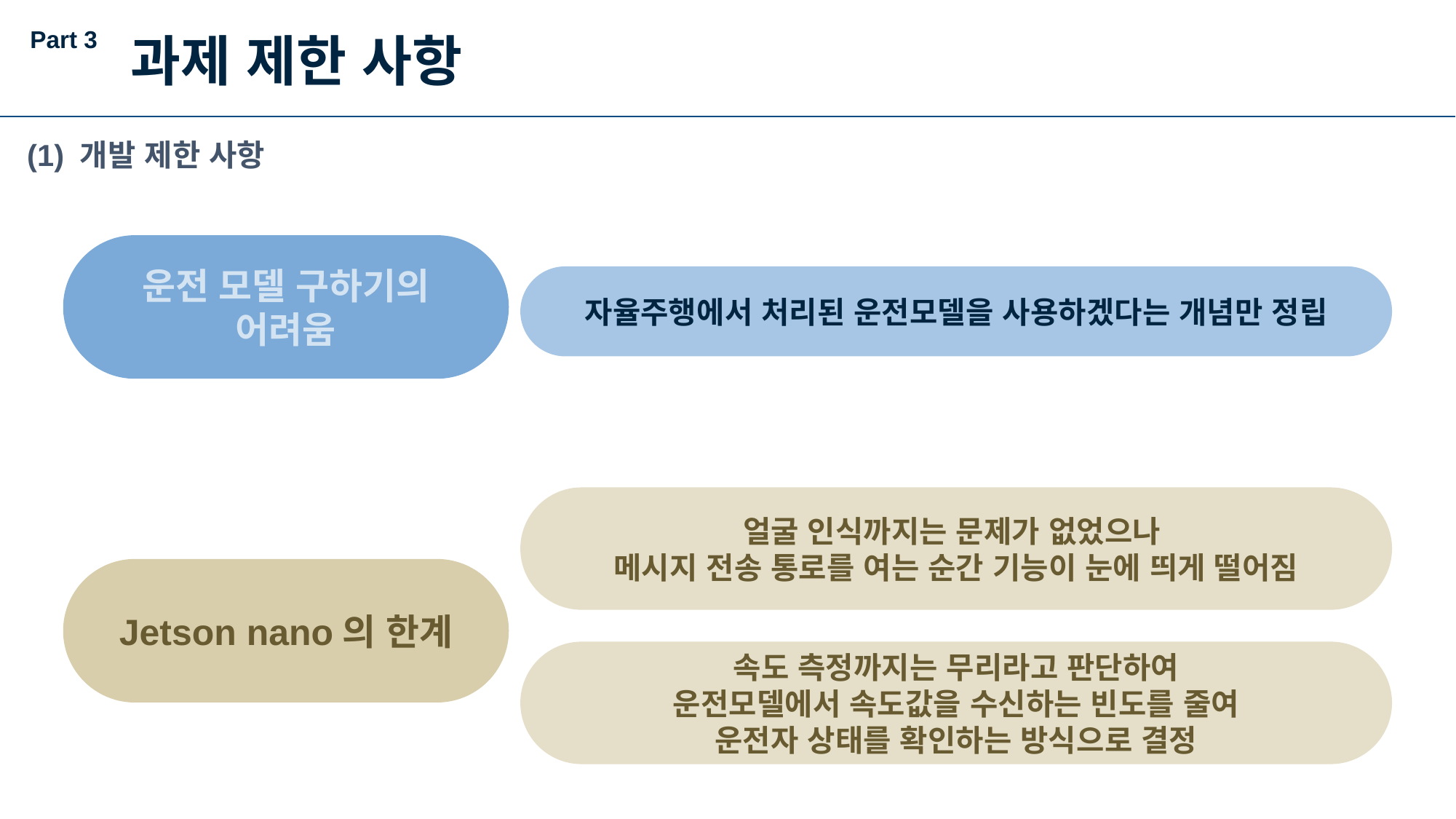

Part 3
과제 제한 사항
(1) 개발 제한 사항
운전 모델 구하기의
어려움
자율주행에서 처리된 운전모델을 사용하겠다는 개념만 정립
얼굴 인식까지는 문제가 없었으나
메시지 전송 통로를 여는 순간 기능이 눈에 띄게 떨어짐
Jetson nano의 한계

속도 측정까지는 무리라고 판단하여
운전모델에서 속도값을 수신하는 빈도를 줄여
운전자 상태를 확인하는 방식으로 결정